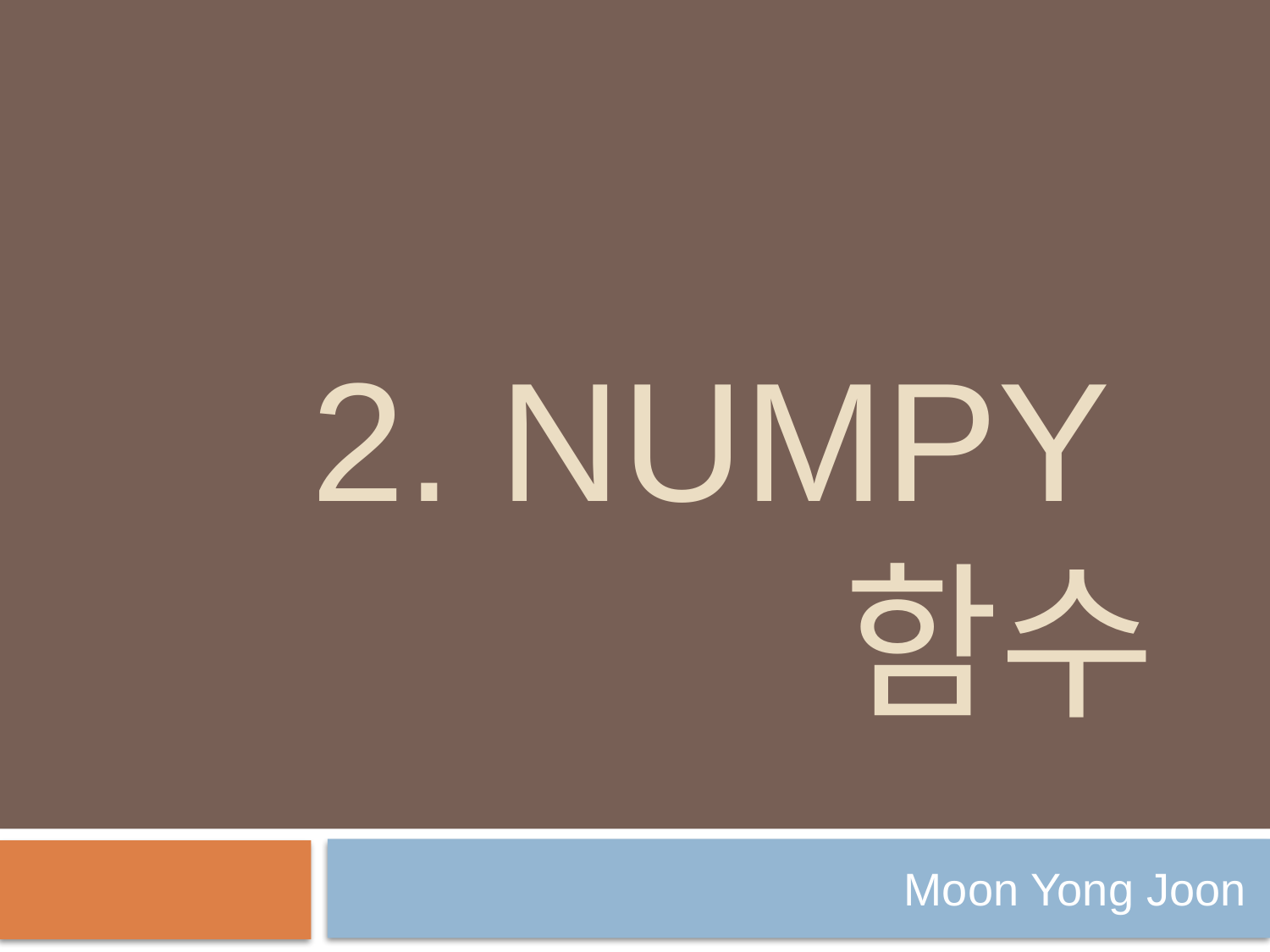

# 2. Numpy  함수
Moon Yong Joon